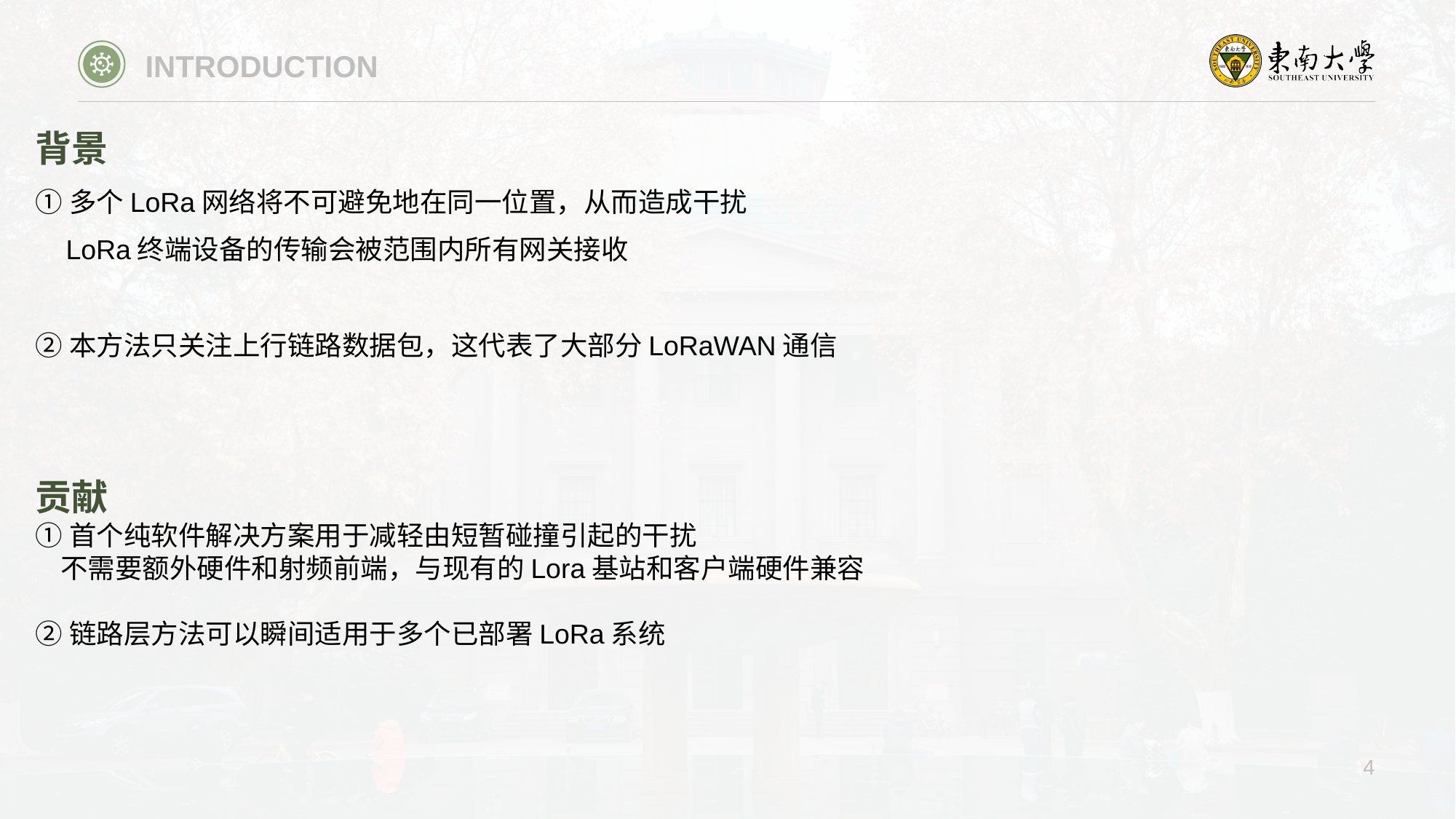

INTRODUCTION
背景
①多个LoRa网络将不可避免地在同一位置，从而造成干扰
    LoRa终端设备的传输会被范围内所有网关接收

②本方法只关注上行链路数据包，这代表了大部分LoRaWAN通信

贡献
①首个纯软件解决方案用于减轻由短暂碰撞引起的干扰
   不需要额外硬件和射频前端，与现有的Lora基站和客户端硬件兼容

②链路层方法可以瞬间适用于多个已部署LoRa系统

4